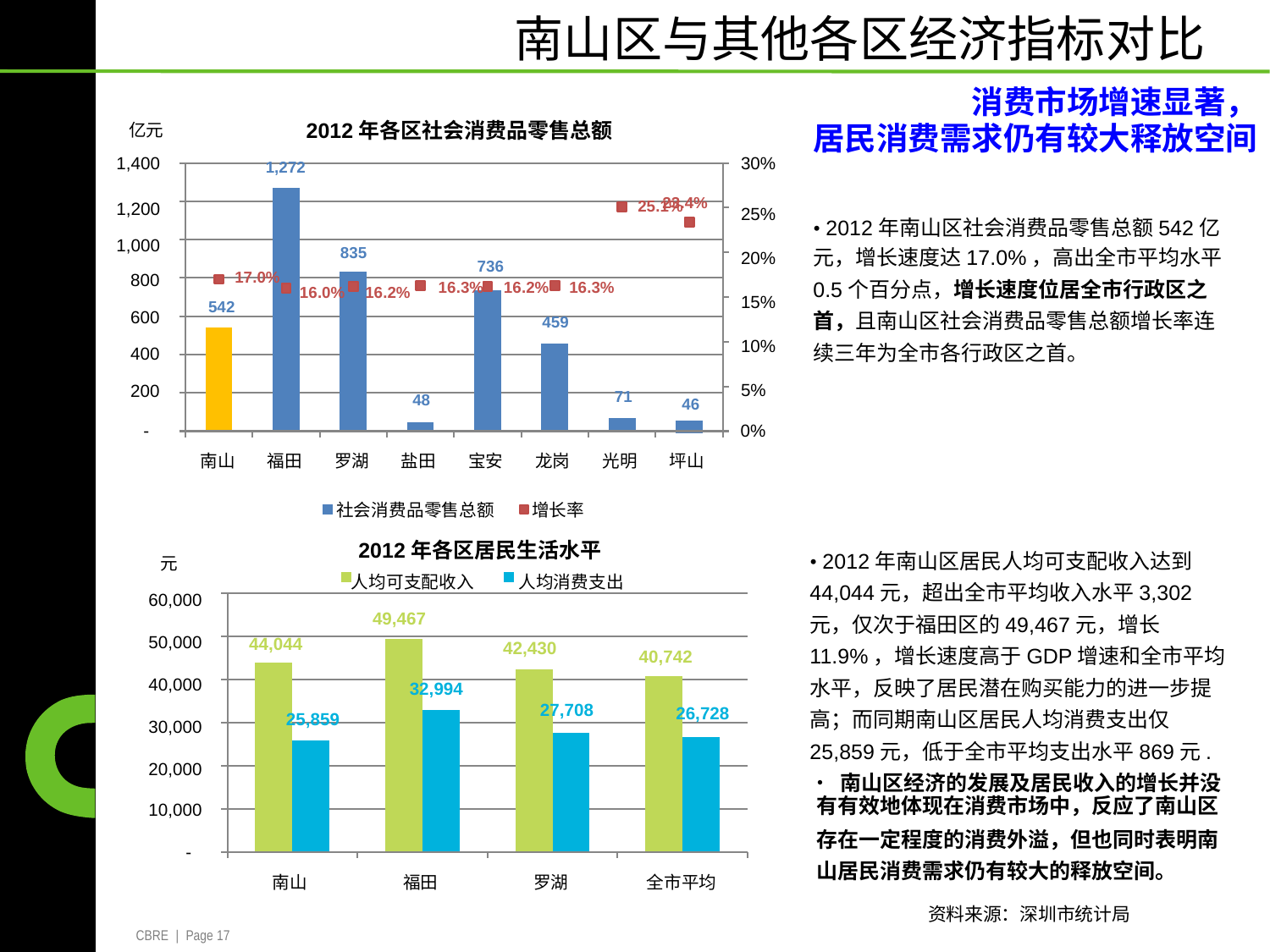

南山区与其他各区经济指标对比

	消费市场增速显著，
居民消费需求仍有较大释放空间
	2012年各区社会消费品零售总额
1,272
	亿元
1,400
30%

23.4%

	46
1,200
1,000
	800
	600
	400
	200
25.1%

25%

20%

15%

10%

5%

• 2012年南山区社会消费品零售总额542亿
元，增长速度达17.0%，高出全市平均水平
0.5个百分点，增长速度位居全市行政区之
首，且南山区社会消费品零售总额增长率连
续三年为全市各行政区之首。

	835
16.0%     16.2%

		48

	736
16.3%     16.2%     16.3%
	17.0%
542

459

71

-

0%

南山
福田
罗湖
盐田
宝安
龙岗
光明
坪山
社会消费品零售总额
增长率

	2012年各区居民生活水平
人均可支配收入           人均消费支出
		49,467
				42,430

			32,994
					27,708
• 2012年南山区居民人均可支配收入达到
44,044元，超出全市平均收入水平3,302
元，仅次于福田区的49,467元，增长
11.9%，增长速度高于GDP增速和全市平均
水平，反映了居民潜在购买能力的进一步提
高；而同期南山区居民人均消费支出仅
25,859元，低于全市平均支出水平869元.
• 南山区经济的发展及居民收入的增长并没
	元
60,000

50,000

40,000

30,000

20,000

44,044

	25,859

40,742

	26,728

有有效地体现在消费市场中，反应了南山区
10,000

存在一定程度的消费外溢，但也同时表明南
山居民消费需求仍有较大的释放空间。
-

南山
福田
罗湖
全市平均
	资料来源：深圳市统计局
CBRE  |  Page 17